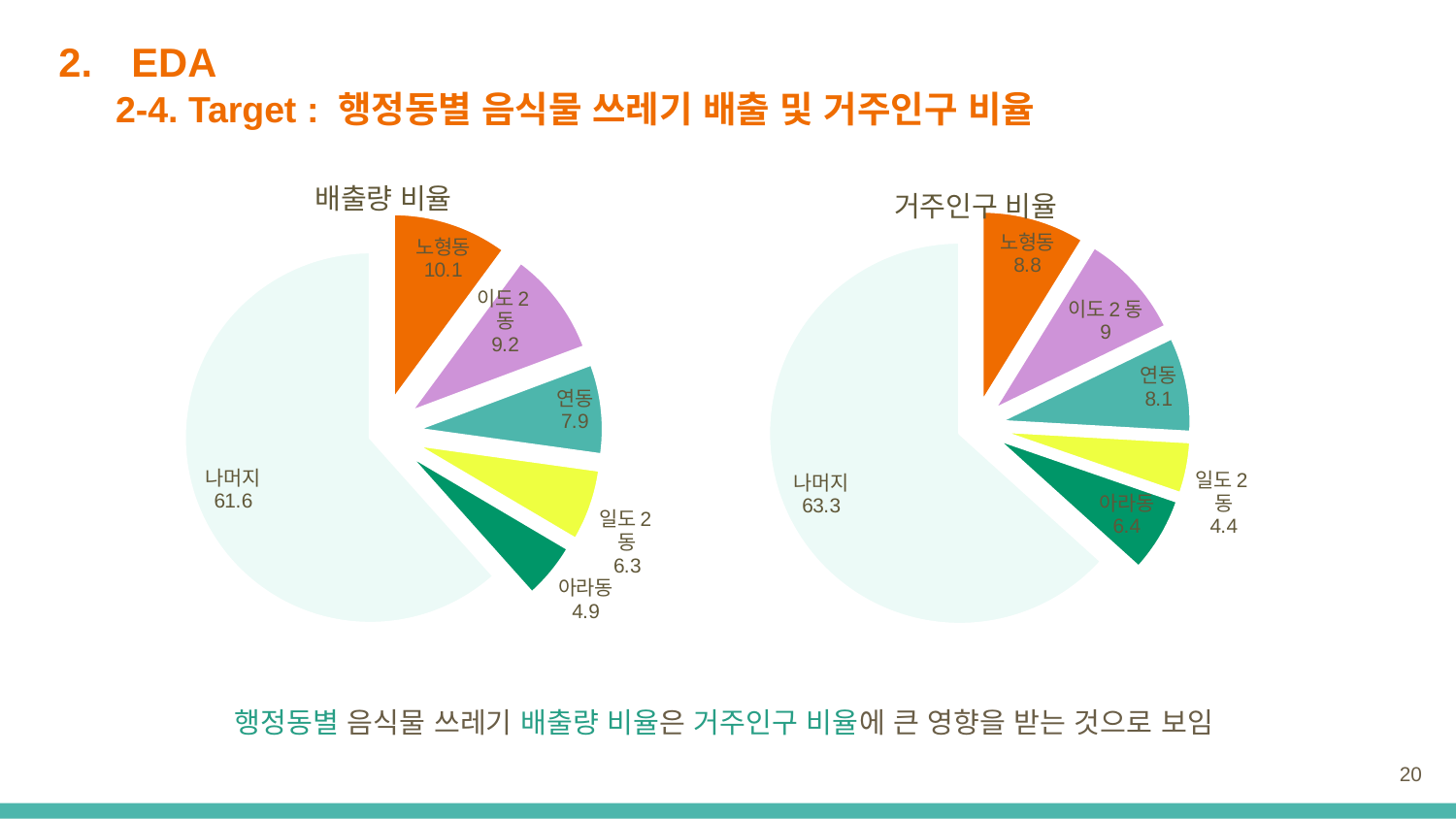

EDA
2-4. Target : 행정동별 음식물 쓰레기 배출 및 거주인구 비율

### Chart:

| Category | 배출량 비율 |
|---|---|
| 노형동 | 10.1 |
| 이도2동 | 9.2 |
| 연동 | 7.9 |
| 일도2동 | 6.3 |
| 아라동 | 4.9 |
| 나머지 | 61.60000000000001 |

### Chart: 거주인구 비율

| Category | 유동인구 비율 |
|---|---|
| 노형동 | 8.8 |
| 이도2동 | 9.0 |
| 연동 | 8.1 |
| 일도2동 | 4.4 |
| 아라동 | 6.4 |
| 나머지 | 63.300000000000004 |
행정동별 음식물 쓰레기 배출량 비율은 거주인구 비율에 큰 영향을 받는 것으로 보임
20